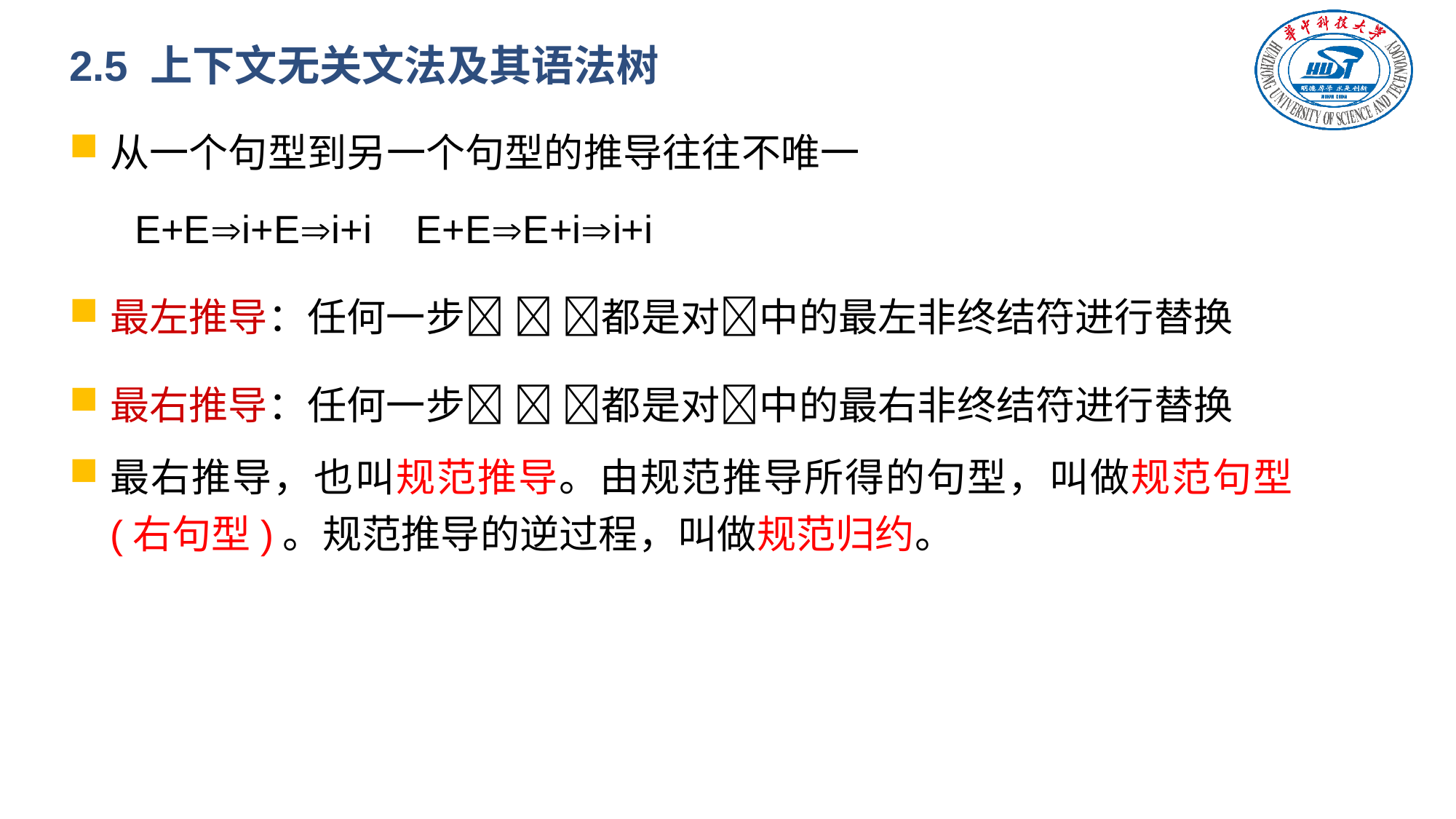

# 2.5 上下文无关文法及其语法树
从一个句型到另一个句型的推导往往不唯一
      E+E⇒i+E⇒i+i    E+E⇒E+i⇒i+i
最左推导：任何一步α ⇒ β都是对α中的最左非终结符进行替换
最右推导：任何一步α ⇒ β都是对α中的最右非终结符进行替换
最右推导，也叫规范推导。由规范推导所得的句型，叫做规范句型(右句型)。规范推导的逆过程，叫做规范归约。
46